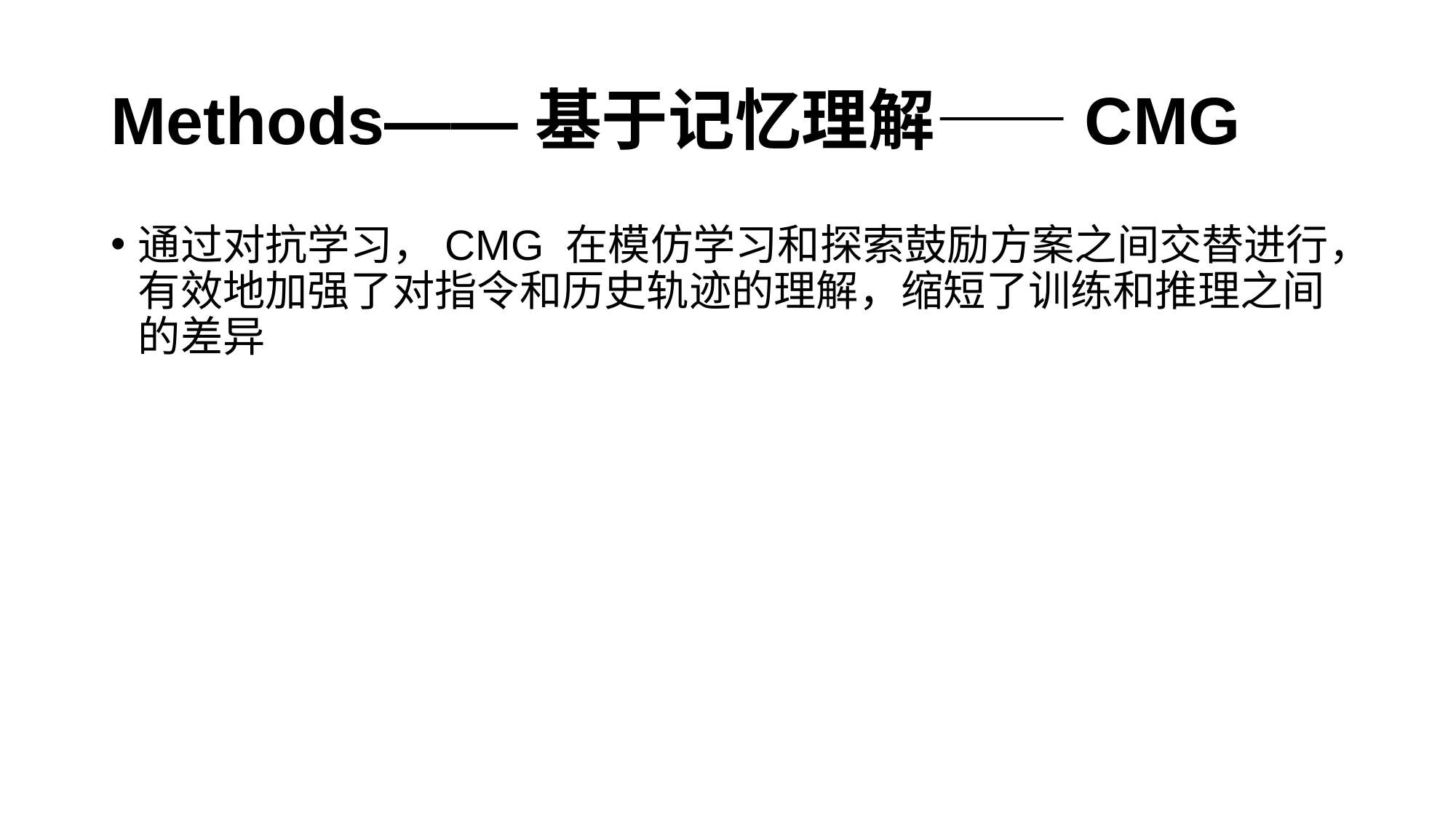

# Methods——基于记忆理解——CMG
通过对抗学习，CMG 在模仿学习和探索鼓励方案之间交替进行，有效地加强了对指令和历史轨迹的理解，缩短了训练和推理之间的差异